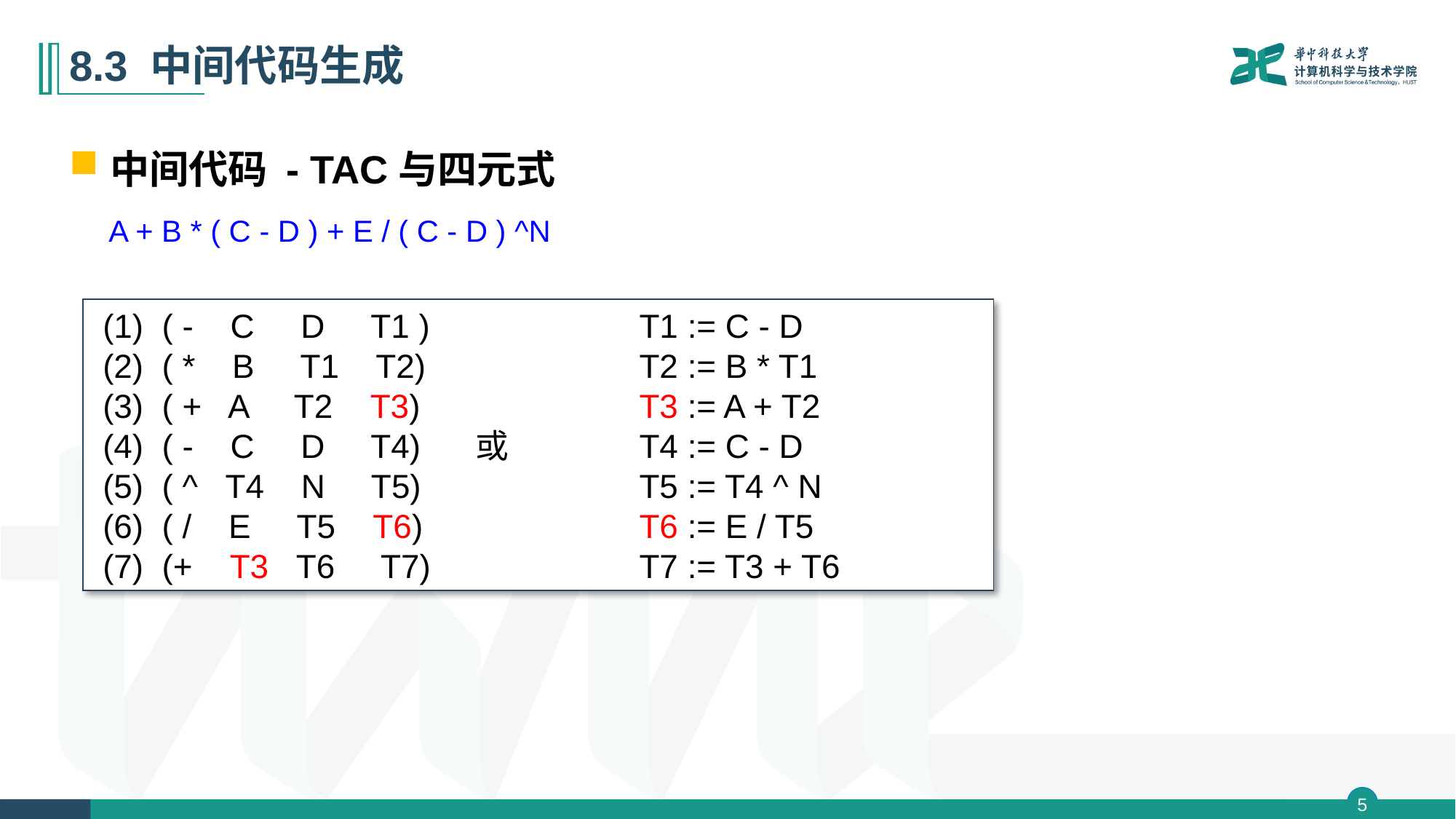

# 8.3 中间代码生成
中间代码 - TAC与四元式
A + B * ( C - D ) + E / ( C - D ) ^N
 (1)  ( -    C     D     T1 )            	T1 := C - D
 (2)  ( *    B     T1    T2)             	T2 := B * T1
 (3)  ( +   A     T2    T3)              	T3 := A + T2
 (4)  ( -    C     D     T4)     或      	T4 := C - D
 (5)  ( ^   T4    N     T5)              	T5 := T4 ^ N
 (6)  ( /    E     T5    T6)             	T6 := E / T5
 (7)  (+    T3   T6     T7)              	T7 := T3 + T6